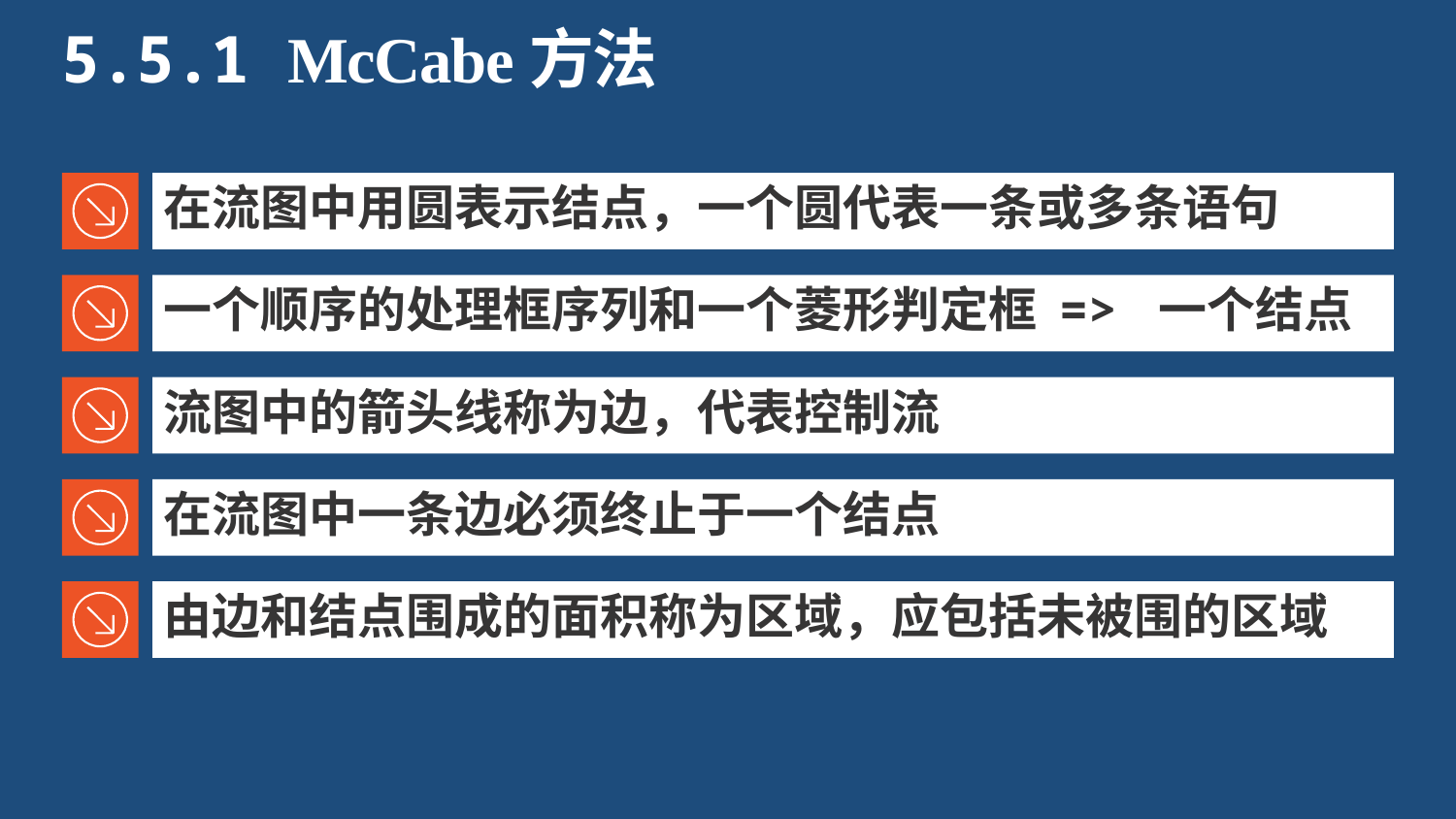

# 5.5.1 McCabe方法

在流图中用圆表示结点，一个圆代表一条或多条语句

一个顺序的处理框序列和一个菱形判定框 => 一个结点

流图中的箭头线称为边，代表控制流

在流图中一条边必须终止于一个结点

由边和结点围成的面积称为区域，应包括未被围的区域